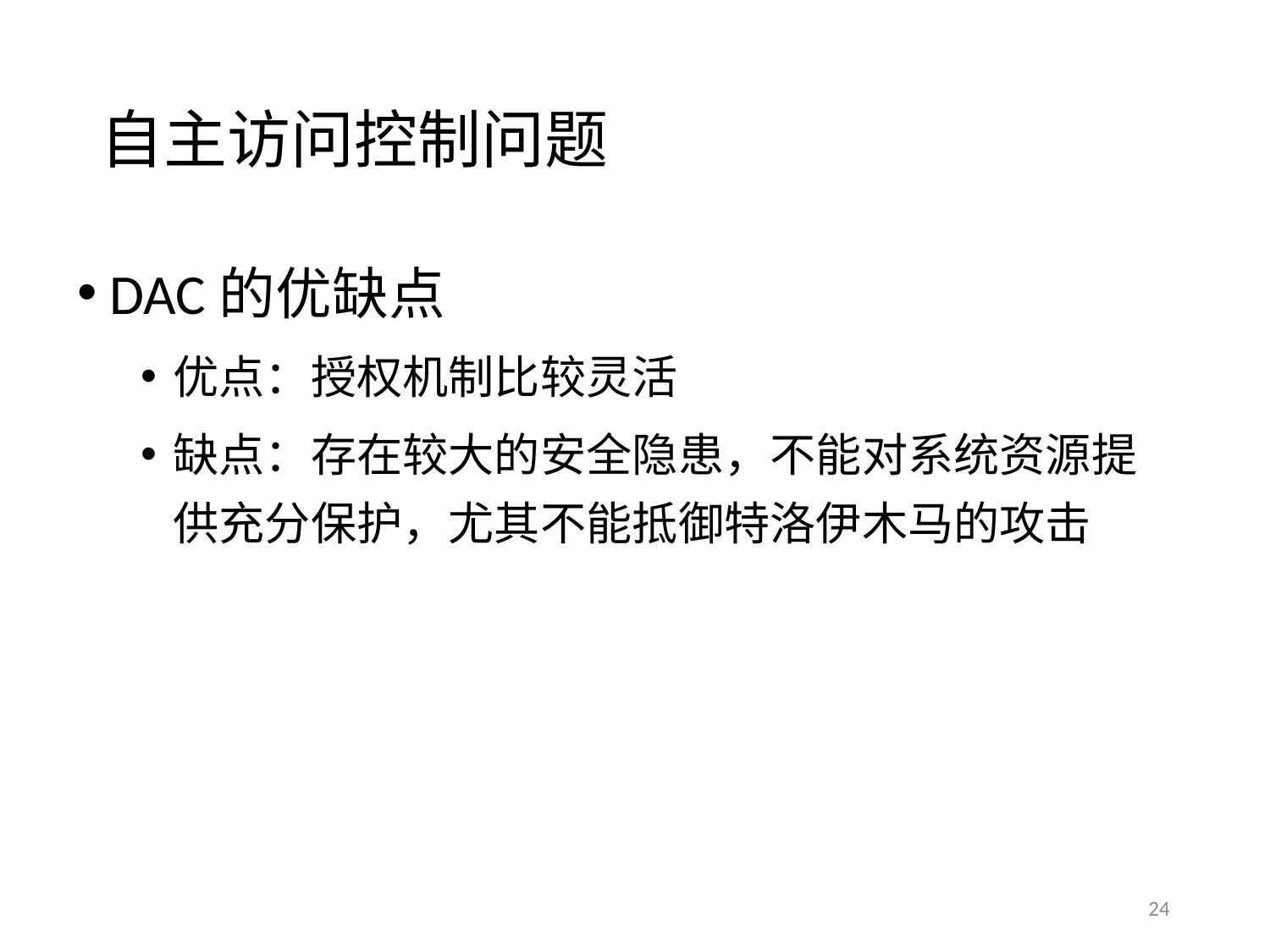

# 自主访问控制问题
DAC的优缺点
优点：授权机制比较灵活
缺点：存在较大的安全隐患，不能对系统资源提供充分保护，尤其不能抵御特洛伊木马的攻击
24